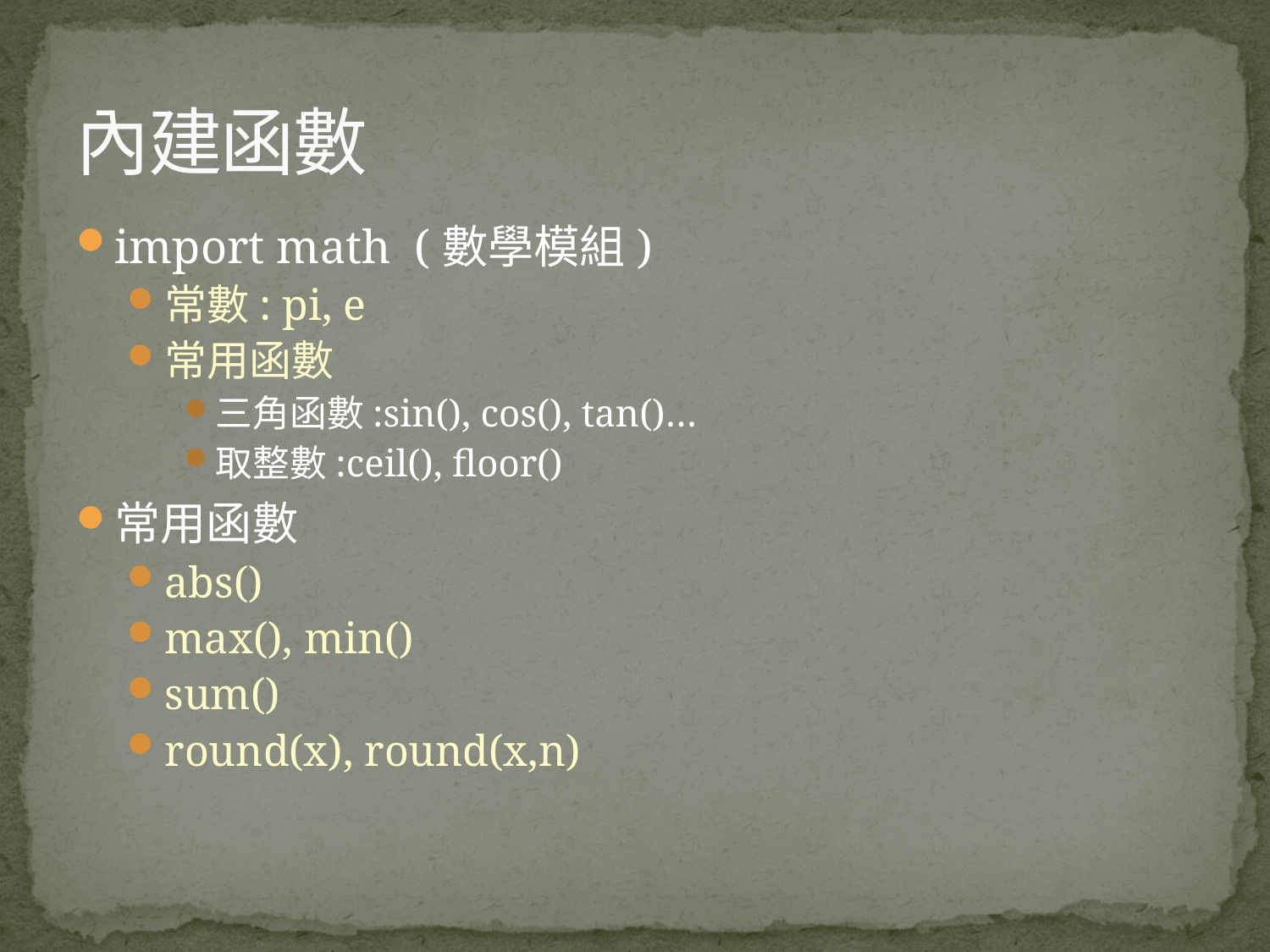

# 內建函數
import math  (數學模組)
常數: pi, e
常用函數
三角函數:sin(), cos(), tan()…
取整數:ceil(), floor()
常用函數
abs()
max(), min()
sum()
round(x), round(x,n)